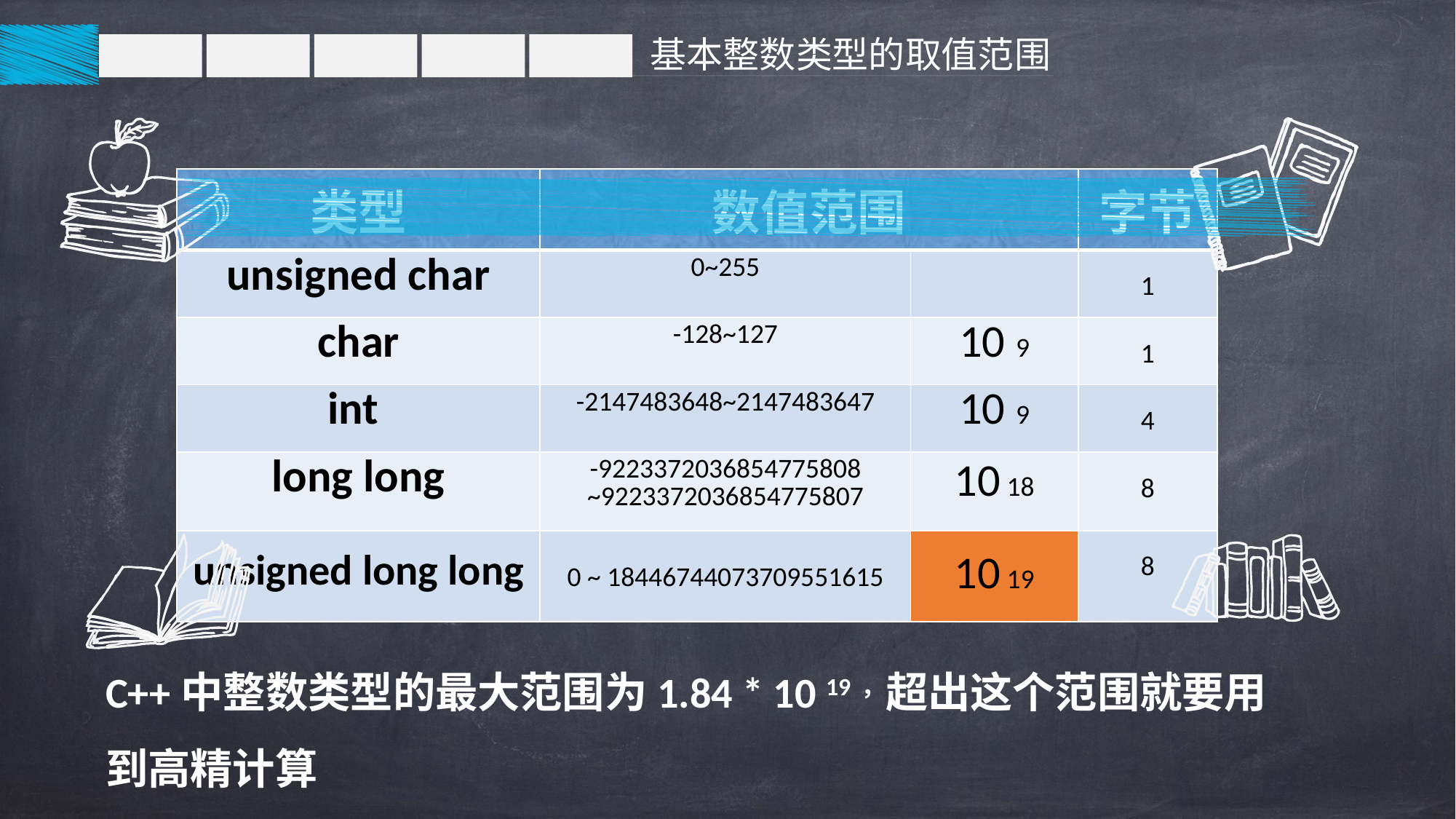

基本整数类型的取值范围

| 类型 | 数值范围 |  | 字节 |
| --- | --- | --- | --- |
| unsigned char | 0~255 |  | 1 |
| char | -128~127 | 10 9 | 1 |
| int | -2147483648~2147483647 | 10 9 | 4 |
| long long | -9223372036854775808 ~9223372036854775807 | 10 18 | 8 |
| unsigned long long | 0 ~ 18446744073709551615 | 10 19 | 8 |

C++中整数类型的最大范围为1.84 * 10 19，超出这个范围就要用到高精计算